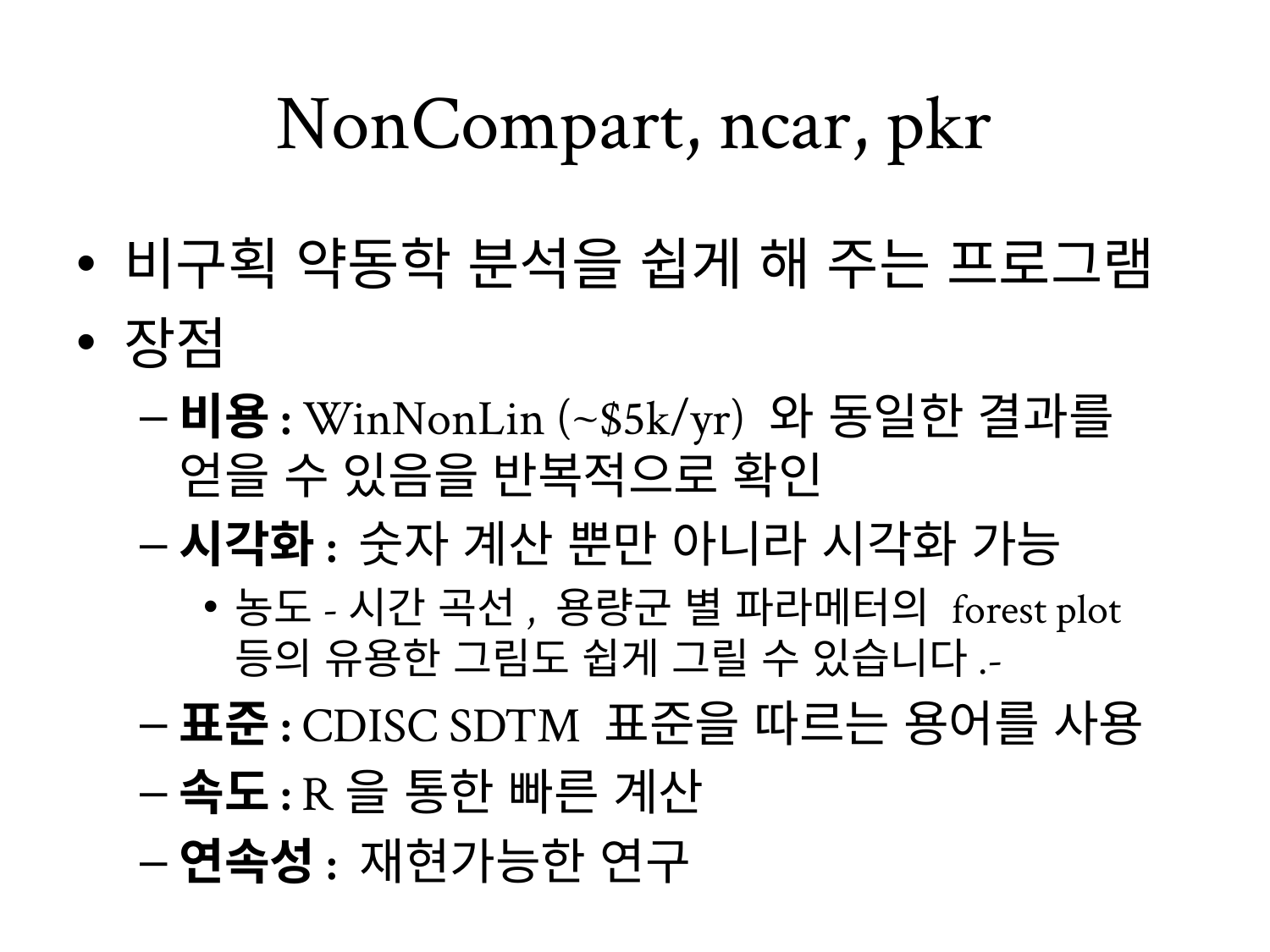

# NonCompart, ncar, pkr
비구획 약동학 분석을 쉽게 해 주는 프로그램
장점
비용: WinNonLin (~$5k/yr) 와 동일한 결과를 얻을 수 있음을 반복적으로 확인
시각화: 숫자 계산 뿐만 아니라 시각화 가능
농도-시간 곡선, 용량군 별 파라메터의 forest plot 등의 유용한 그림도 쉽게 그릴 수 있습니다.-
표준: CDISC SDTM 표준을 따르는 용어를 사용
속도: R을 통한 빠른 계산
연속성: 재현가능한 연구